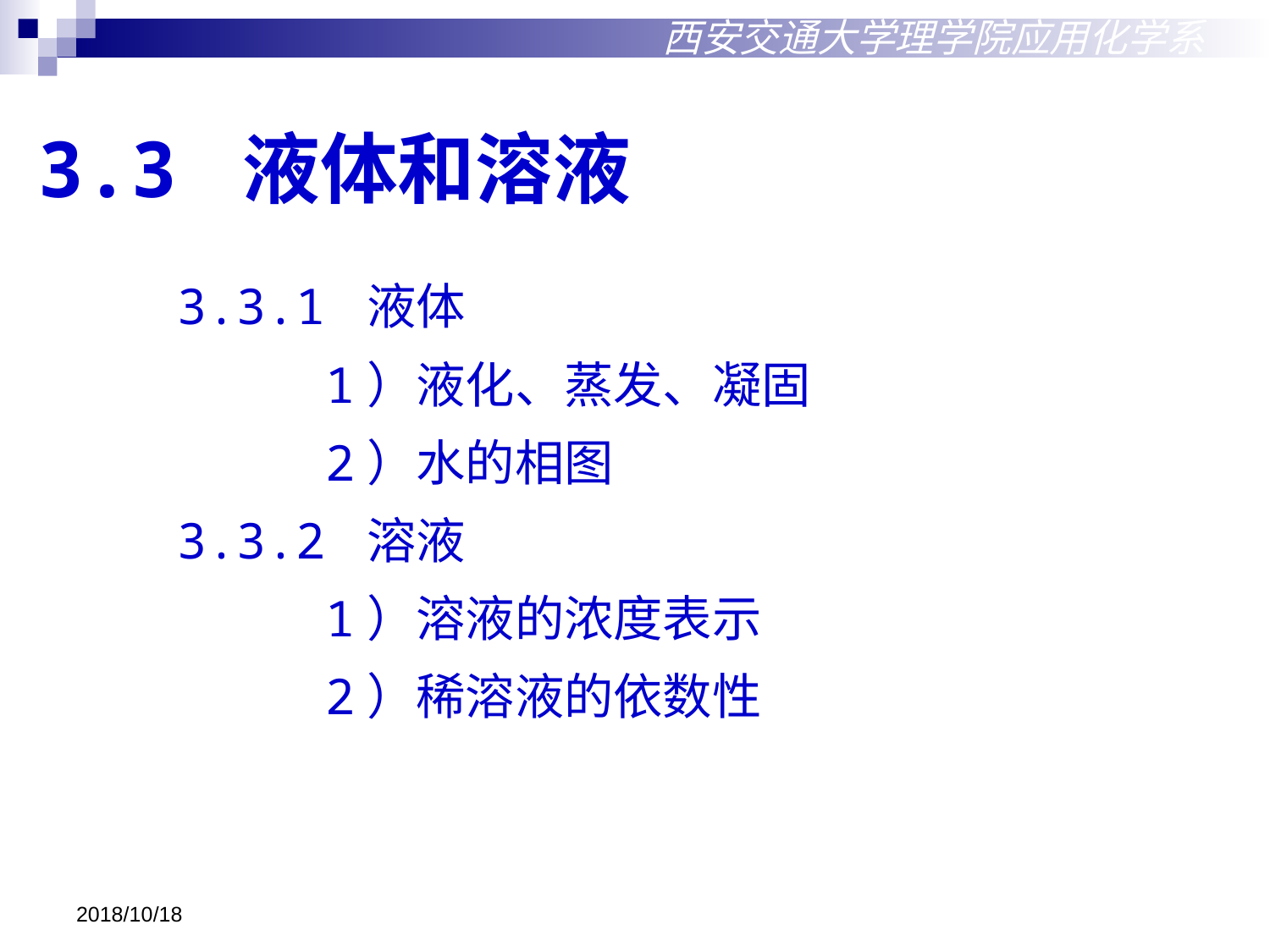

西安交通大学理学院应用化学系
# 3.3 液体和溶液
3.3.1 液体
     1）液化、蒸发、凝固
     2）水的相图
3.3.2 溶液
     1）溶液的浓度表示
     2）稀溶液的依数性
2018/10/18